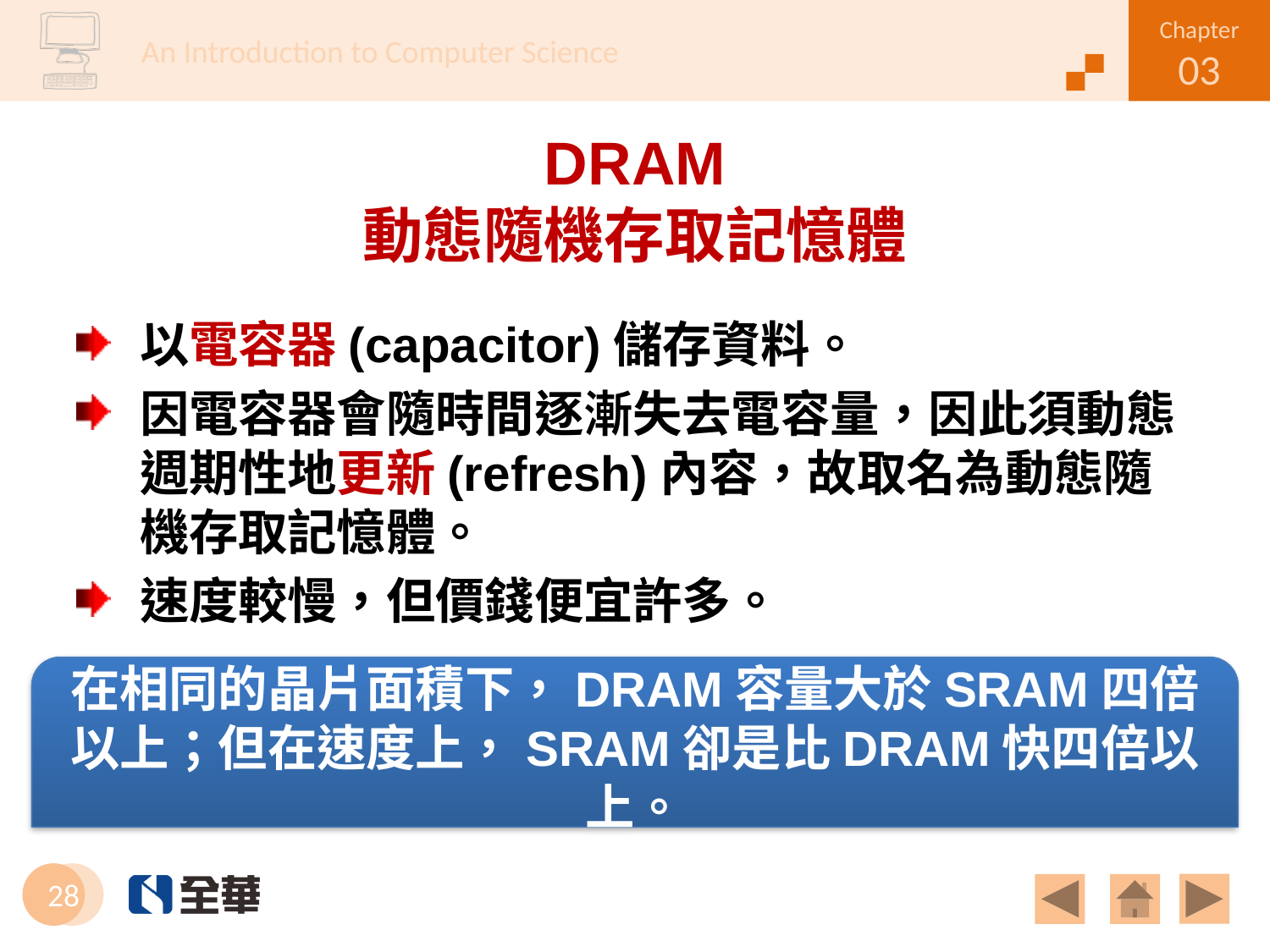

# DRAM 動態隨機存取記憶體
以電容器(capacitor)儲存資料。
因電容器會隨時間逐漸失去電容量，因此須動態週期性地更新(refresh)內容，故取名為動態隨機存取記憶體。
速度較慢，但價錢便宜許多。
在相同的晶片面積下，DRAM容量大於SRAM四倍以上；但在速度上，SRAM卻是比DRAM快四倍以上。